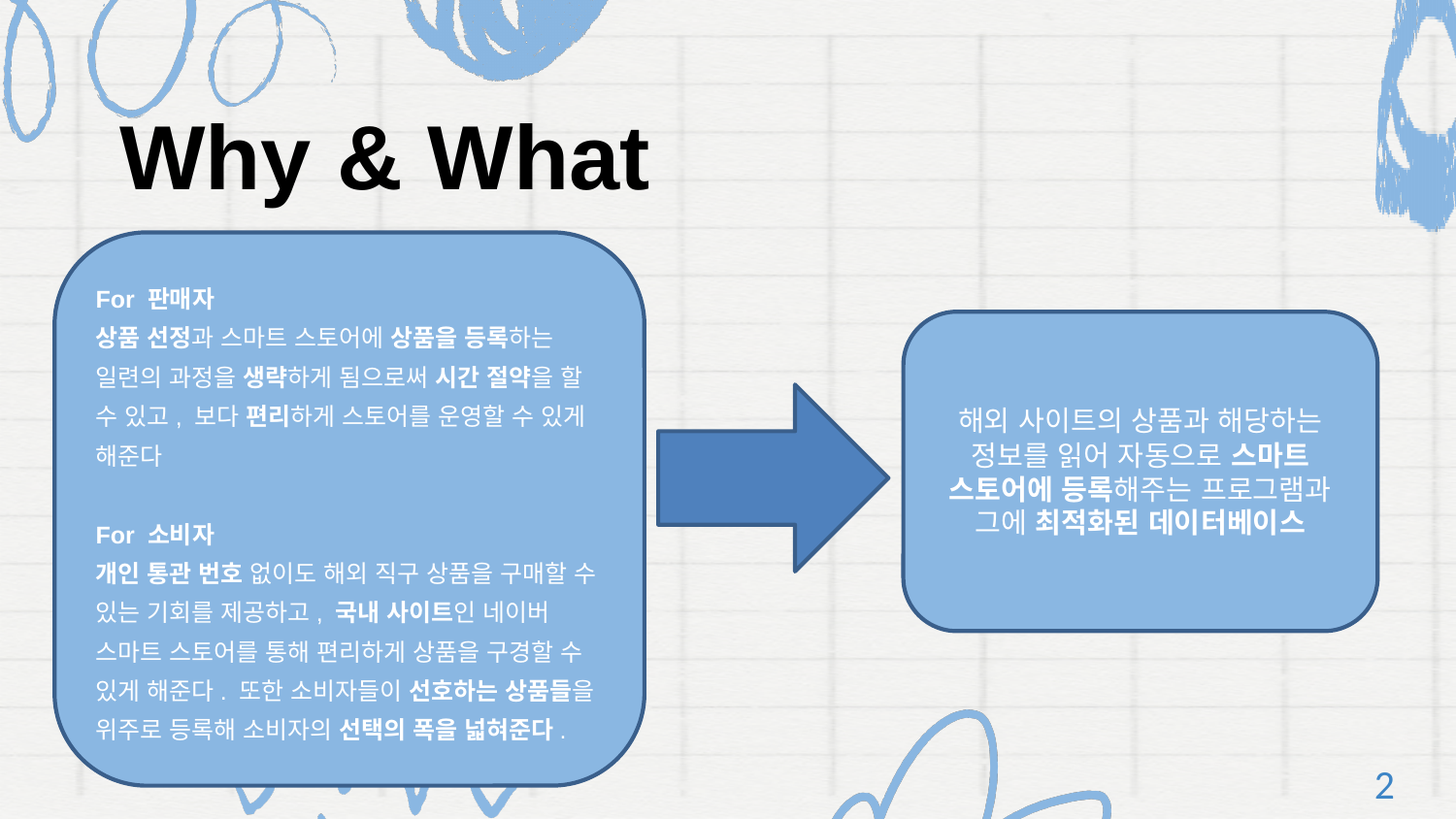

Why & What
For 판매자
상품 선정과 스마트 스토어에 상품을 등록하는 일련의 과정을 생략하게 됨으로써 시간 절약을 할 수 있고, 보다 편리하게 스토어를 운영할 수 있게 해준다

For 소비자
개인 통관 번호 없이도 해외 직구 상품을 구매할 수 있는 기회를 제공하고, 국내 사이트인 네이버 스마트 스토어를 통해 편리하게 상품을 구경할 수 있게 해준다. 또한 소비자들이 선호하는 상품들을 위주로 등록해 소비자의 선택의 폭을 넓혀준다.
해외 사이트의 상품과 해당하는 정보를 읽어 자동으로 스마트 스토어에 등록해주는 프로그램과 그에 최적화된 데이터베이스

2